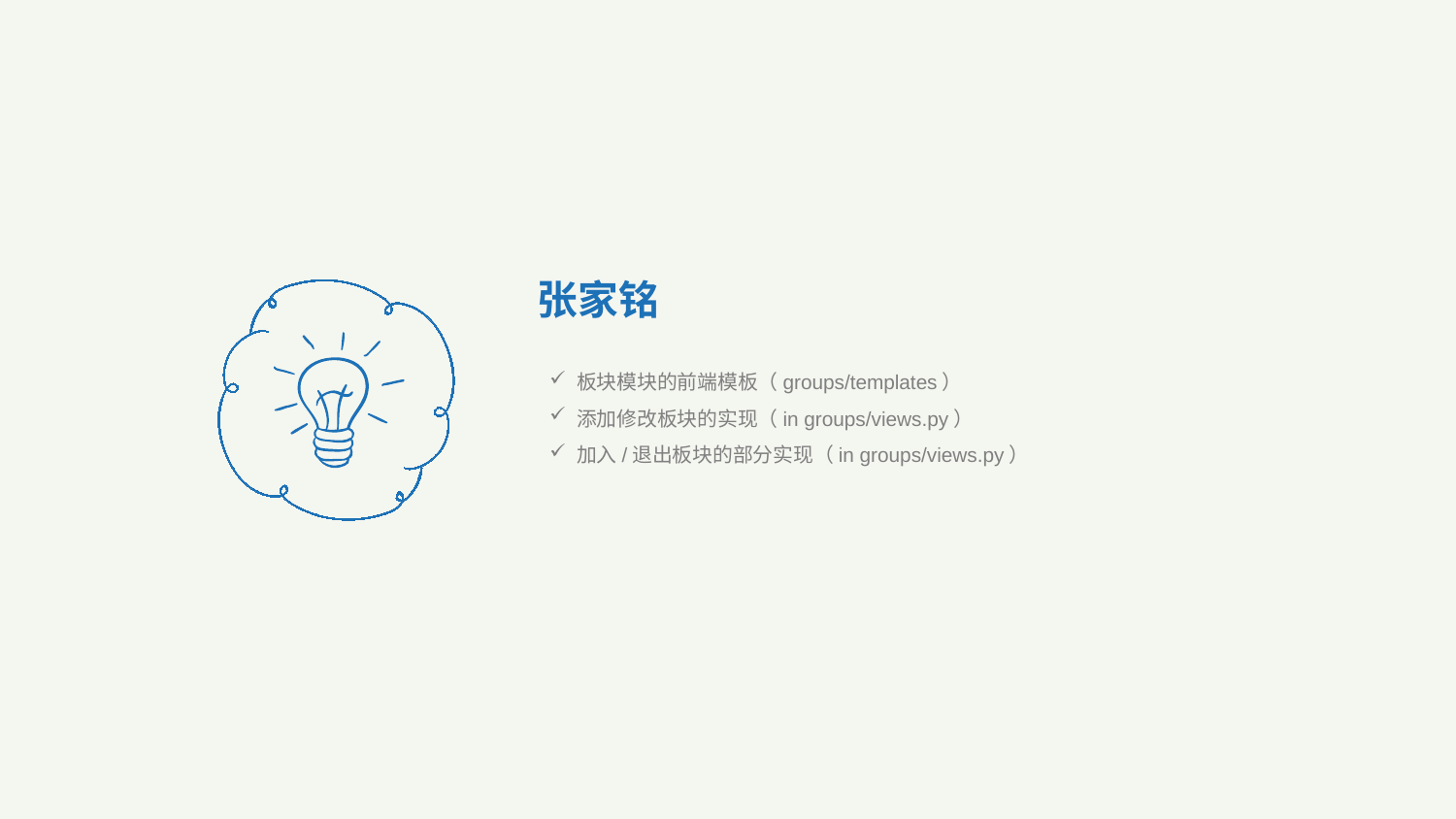

张家铭

板块模块的前端模板（groups/templates）
添加修改板块的实现（in groups/views.py）
加入/退出板块的部分实现（in groups/views.py）